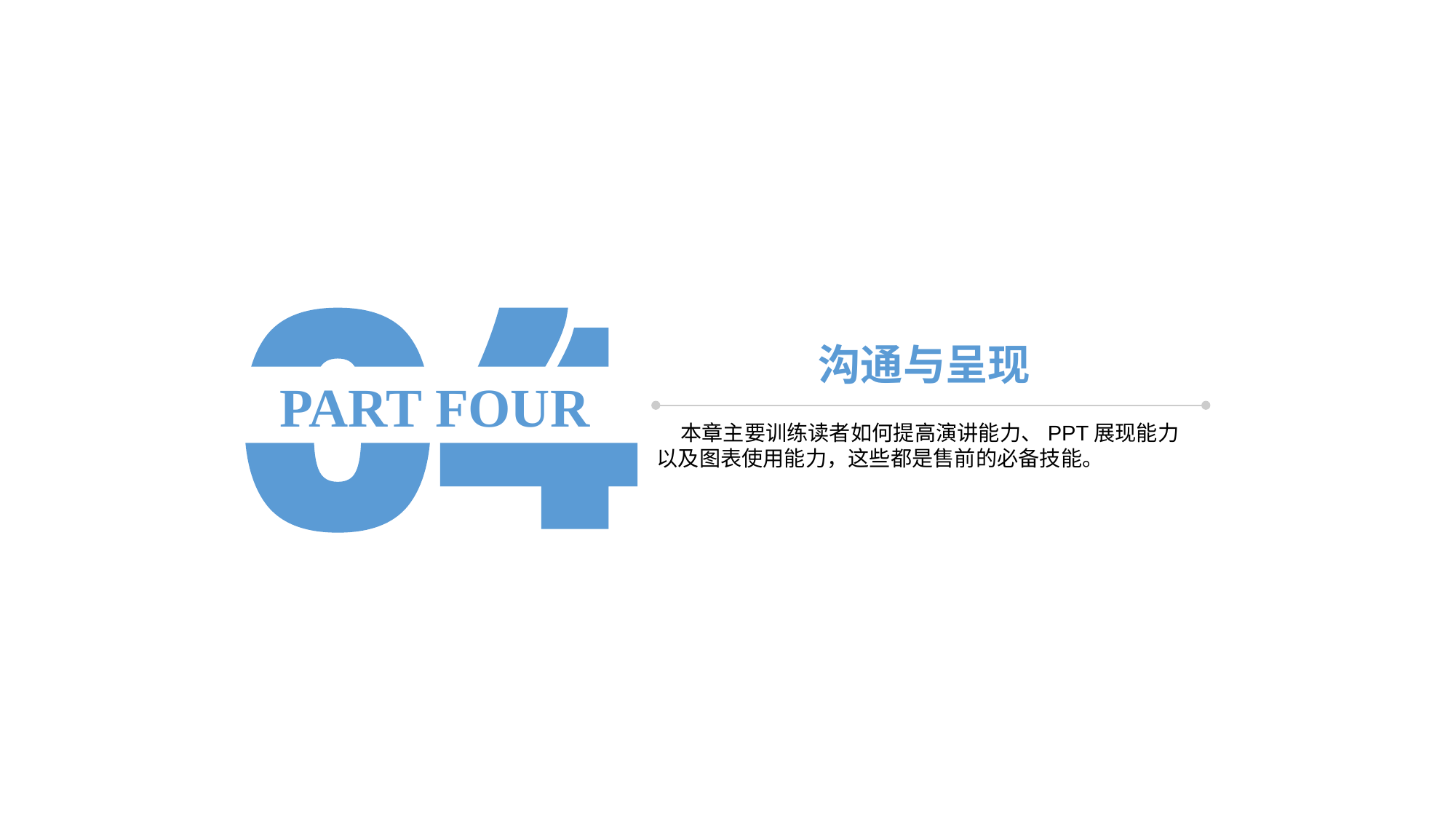

04
沟通与呈现
      PART FOUR
    本章主要训练读者如何提高演讲能力、PPT展现能力以及图表使用能力，这些都是售前的必备技能。